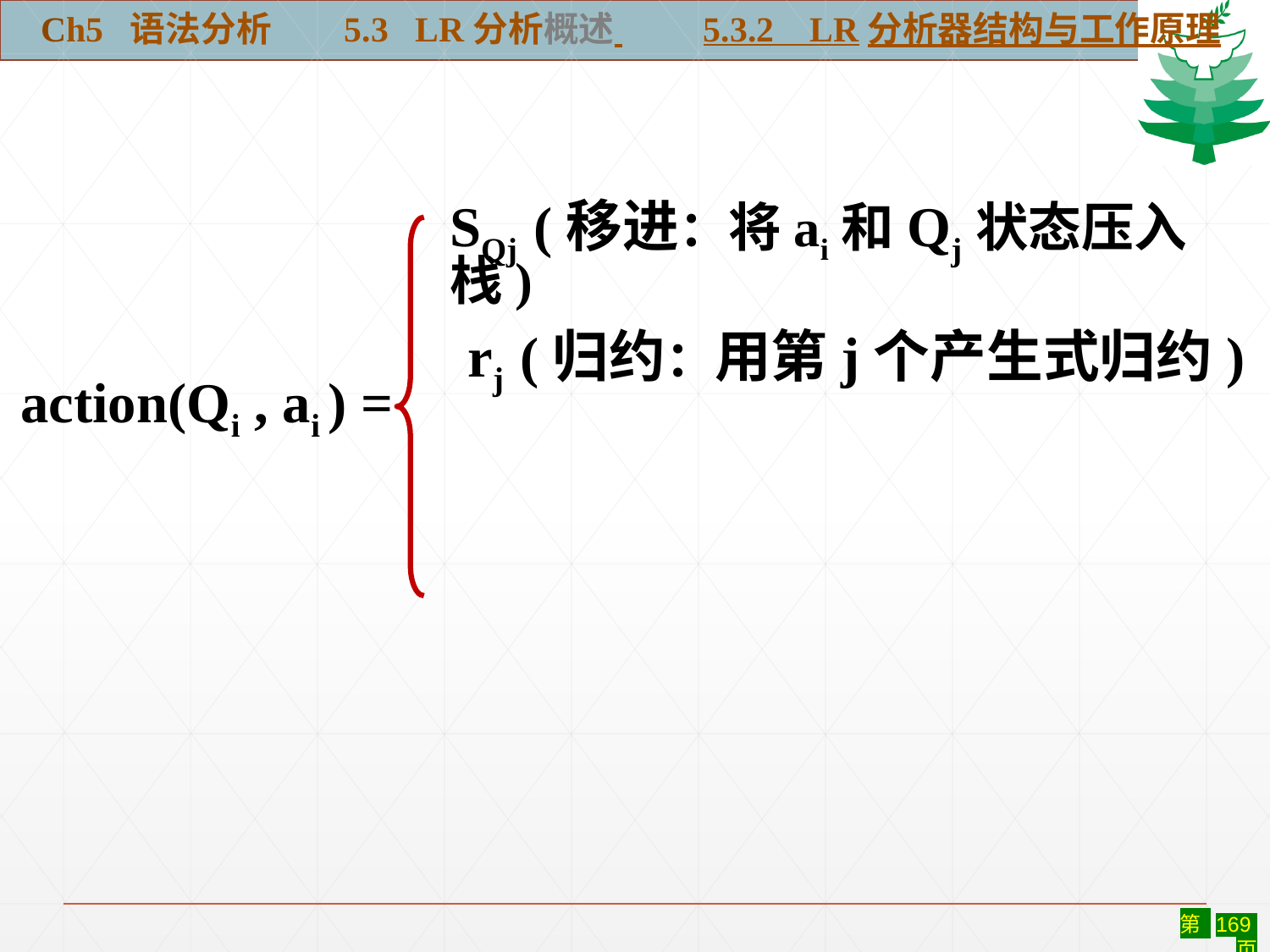

Ch5  语法分析        5.3   LR分析概述          5.3.2    LR分析器结构与工作原理
SQj  (移进：将ai和Qj状态压入栈)

rj  (归约：用第j个产生式归约)
action(Qi , ai ) =